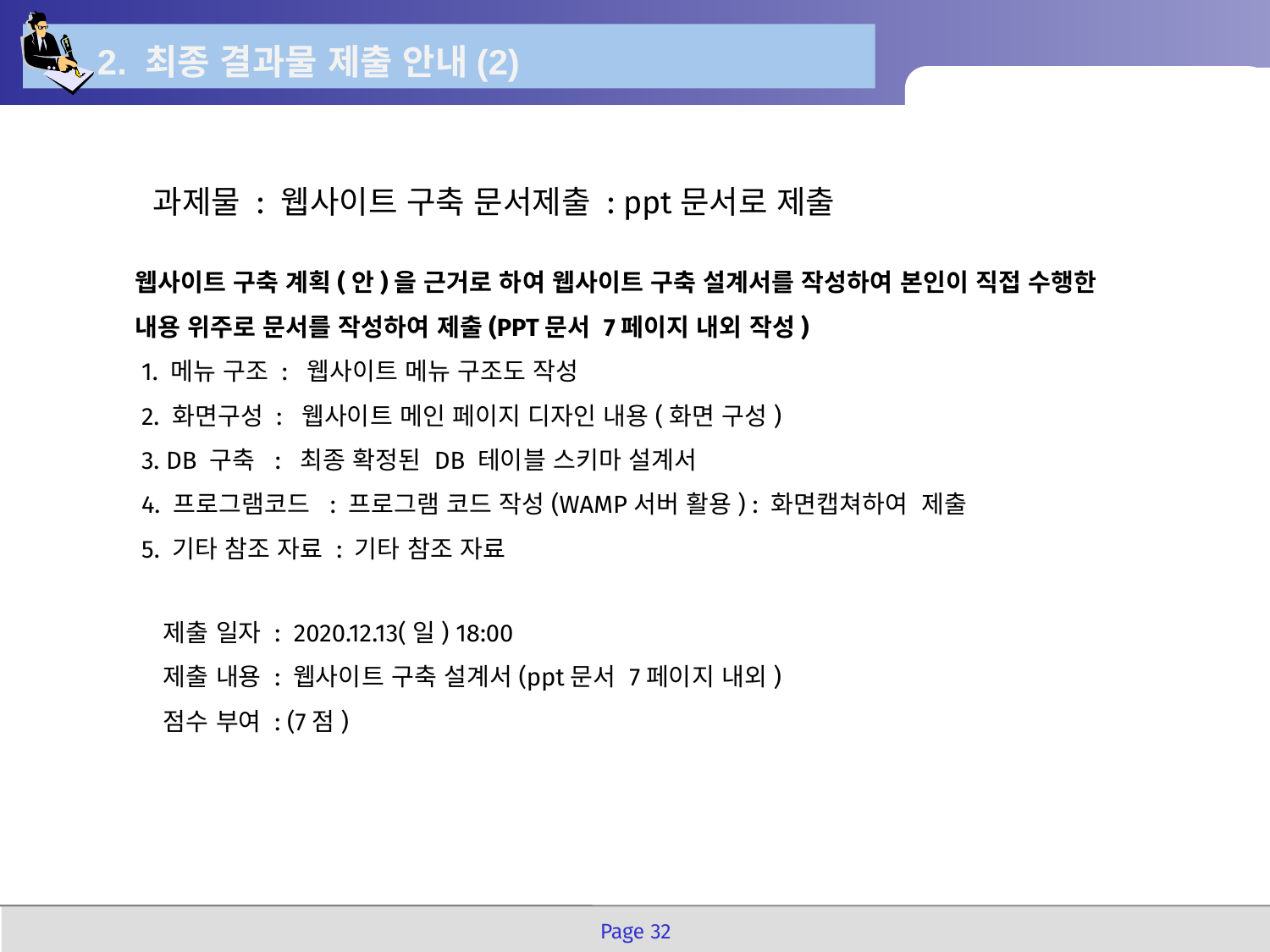

2. 최종 결과물 제출 안내(2)
과제물 : 웹사이트 구축 문서제출 : ppt문서로 제출
웹사이트 구축 계획(안)을 근거로 하여 웹사이트 구축 설계서를 작성하여 본인이 직접 수행한
내용 위주로 문서를 작성하여 제출(PPT문서 7페이지 내외 작성)
 1. 메뉴 구조 :  웹사이트 메뉴 구조도 작성
 2. 화면구성 :  웹사이트 메인 페이지 디자인 내용(화면 구성)
 3. DB 구축  :  최종 확정된 DB 테이블 스키마 설계서
 4. 프로그램코드  : 프로그램 코드 작성(WAMP서버 활용) : 화면캡쳐하여  제출
 5. 기타 참조 자료 : 기타 참조 자료
제출 일자 :  2020.12.13(일) 18:00
제출 내용 : 웹사이트 구축 설계서(ppt문서 7페이지 내외)
점수 부여 : (7점)
Page 32